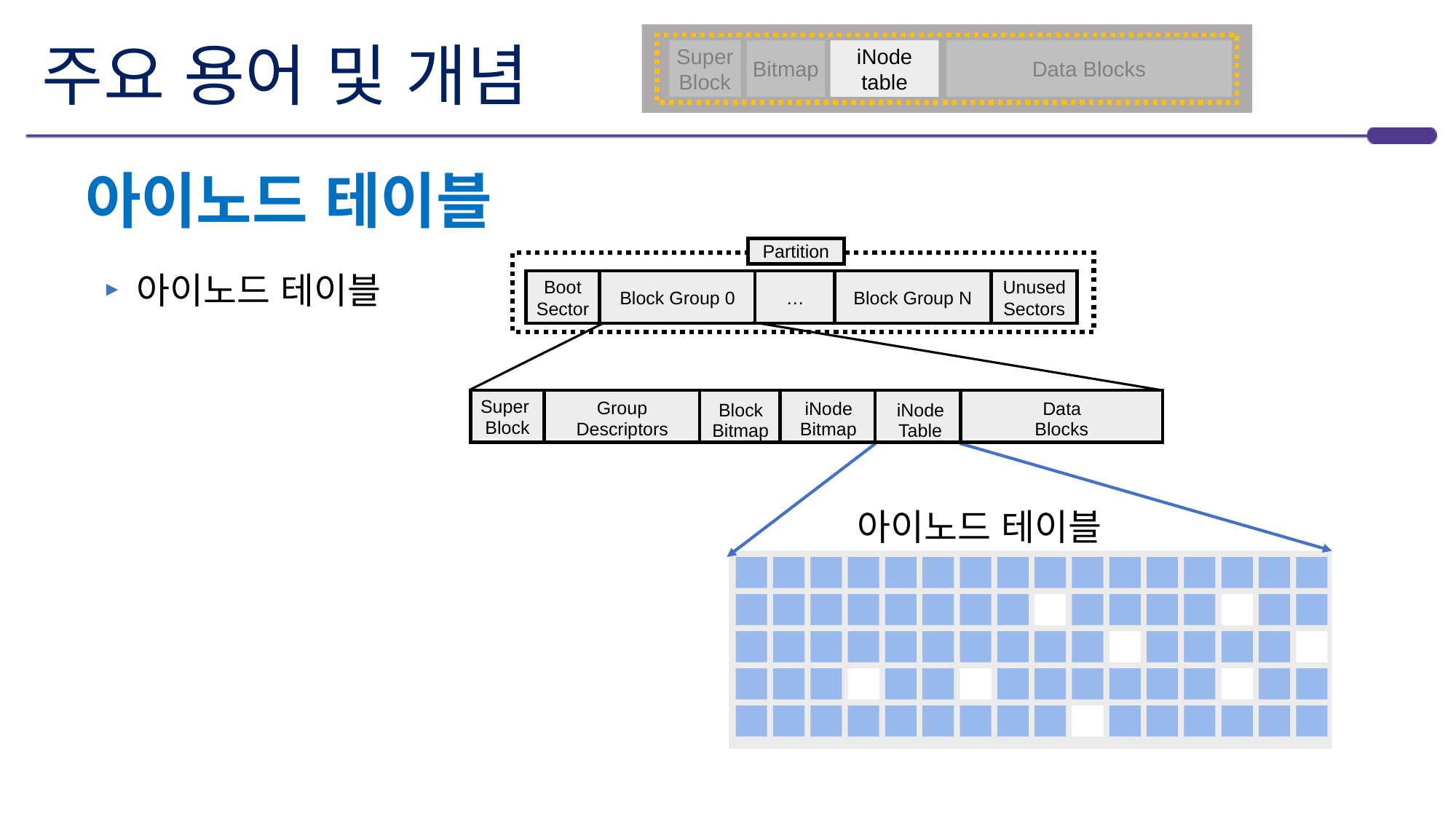

# 주요 용어 및 개념

Super Block
Bitmap
iNode
table
Data Blocks
아이노드 테이블
Partition

Block Group 0
Boot
Sector
…
Unused Sectors
Block Group N

Super
Block

Group
Data
Blocks
iNode
Bitmap
iNode
Table
Descriptors
Block
Bitmap

             아이노드 테이블

아이노드 테이블